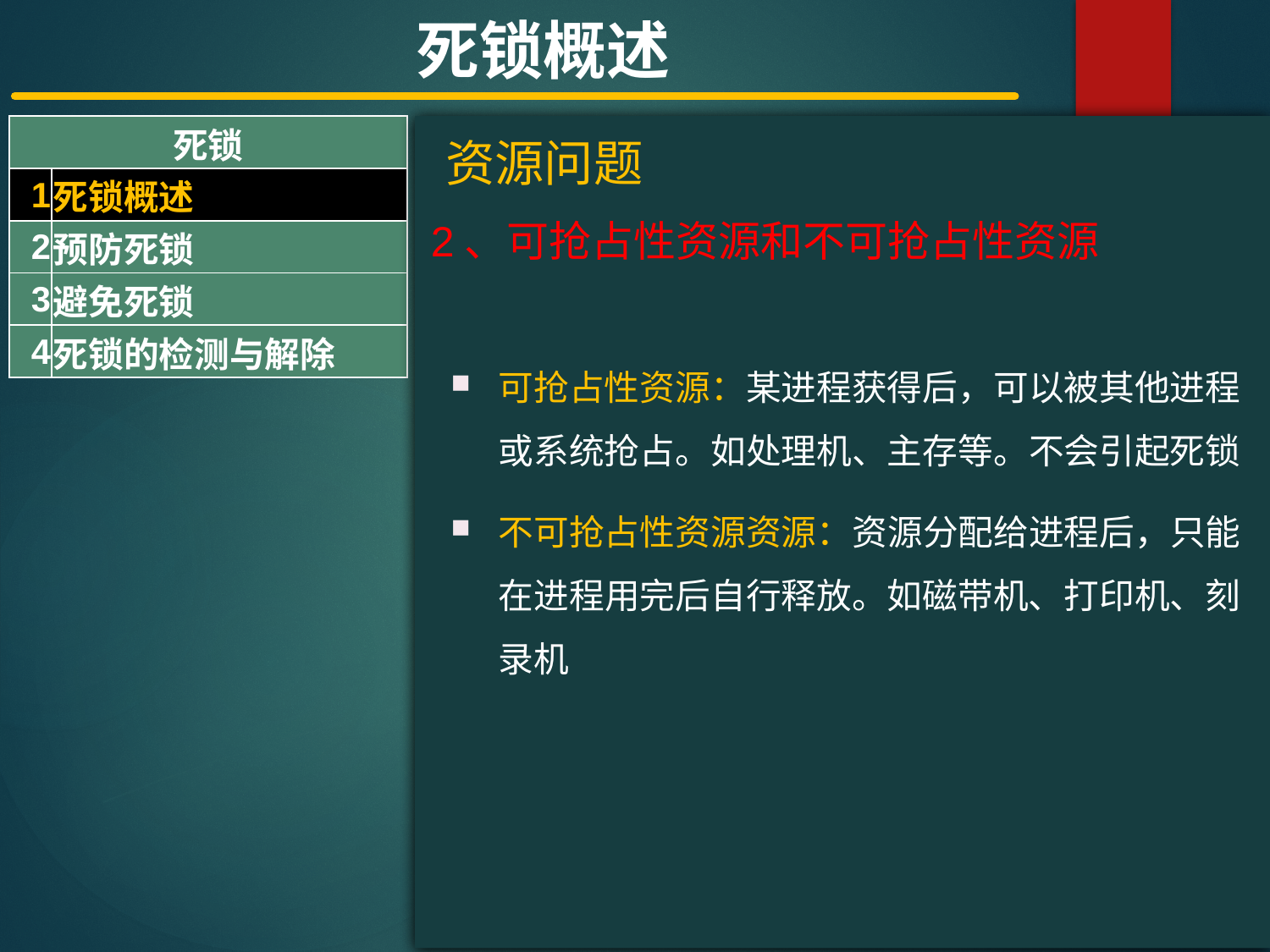

死锁概述
| 死锁 |  |
| --- | --- |
| 1 | 死锁概述 |
| 2 | 预防死锁 |
| 3 | 避免死锁 |
| 4 | 死锁的检测与解除 |
#
资源问题
2、可抢占性资源和不可抢占性资源
可抢占性资源：某进程获得后，可以被其他进程或系统抢占。如处理机、主存等。不会引起死锁
不可抢占性资源资源：资源分配给进程后，只能在进程用完后自行释放。如磁带机、打印机、刻录机